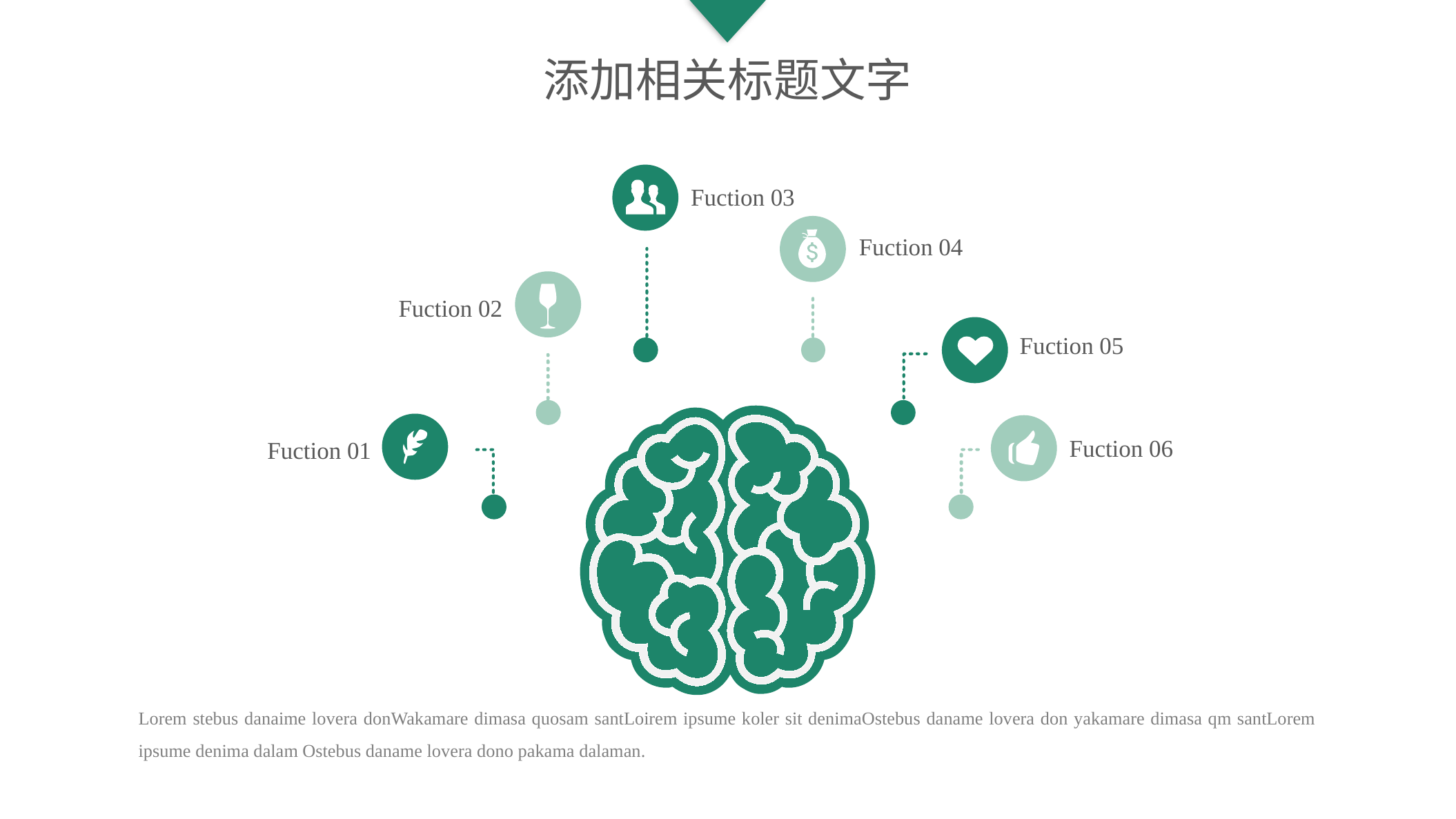

添加相关标题文字

Fuction 03

Fuction 04

Fuction 02

Fuction 05

Fuction 06
Fuction 01

Lorem stebus danaime lovera donWakamare dimasa quosam santLoirem ipsume koler sit denimaOstebus daname lovera don yakamare dimasa qm santLorem ipsume denima dalam Ostebus daname lovera dono pakama dalaman.